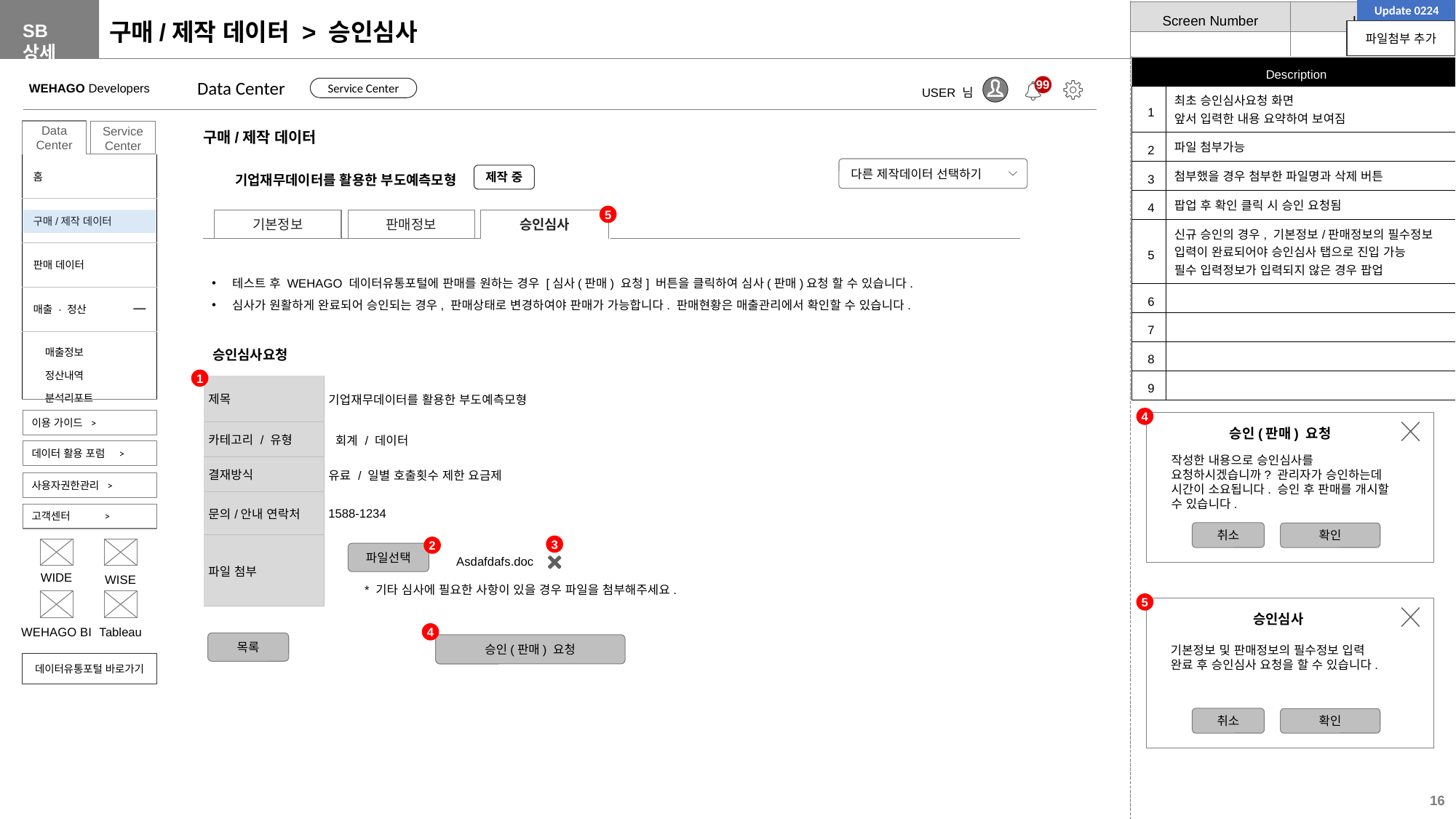

Update 0224
# 구매/제작 데이터 > 승인심사
파일첨부 추가
| Description |  |
| --- | --- |
| 1 | 최초 승인심사요청 화면 앞서 입력한 내용 요약하여 보여짐 |
| 2 | 파일 첨부가능 |
| 3 | 첨부했을 경우 첨부한 파일명과 삭제 버튼 |
| 4 | 팝업 후 확인 클릭 시 승인 요청됨 |
| 5 | 신규 승인의 경우, 기본정보/판매정보의 필수정보 입력이 완료되어야 승인심사 탭으로 진입 가능 필수 입력정보가 입력되지 않은 경우 팝업 |
| 6 |  |
| 7 |  |
| 8 |  |
| 9 |  |
Data Center
WEHAGO Developers
99

Service Center
USER 님

Data Center
Service Center
구매/제작 데이터
| 홈 |
| --- |
| 구매/제작 데이터 |
| 판매 데이터 |
| 매출 · 정산 |
| 매출정보 정산내역 분석리포트 |
다른 제작데이터 선택하기

제작 중
기업재무데이터를 활용한 부도예측모형
5
기본정보
승인심사
판매정보

테스트 후 WEHAGO 데이터유통포털에 판매를 원하는 경우 [심사(판매) 요청] 버튼을 클릭하여 심사(판매)요청 할 수 있습니다.
심사가 원활하게 완료되어 승인되는 경우, 판매상태로 변경하여야 판매가 가능합니다. 판매현황은 매출관리에서 확인할 수 있습니다.

승인심사요청
1
| 제목 | 기업재무데이터를 활용한 부도예측모형 |
| --- | --- |
| 카테고리 / 유형 | 회계 / 데이터 |
| 결재방식 | 유료 / 일별 호출횟수 제한 요금제 |
| 문의/안내 연락처 | 1588-1234 |
| 파일 첨부 |  |
4
이용 가이드  >

승인(판매) 요청
데이터 활용 포럼    >
작성한 내용으로 승인심사를 요청하시겠습니까? 관리자가 승인하는데 시간이 소요됩니다. 승인 후 판매를 개시할 수 있습니다.
사용자권한관리  >
고객센터           >
취소
확인
3
2

파일선택
Asdafdafs.doc

WIDE
WISE
* 기타 심사에 필요한 사항이 있을 경우 파일을 첨부해주세요.

5

승인심사
WEHAGO BI
Tableau
4
목록
승인(판매) 요청
기본정보 및 판매정보의 필수정보 입력 완료 후 승인심사 요청을 할 수 있습니다.
데이터유통포털 바로가기
취소
확인